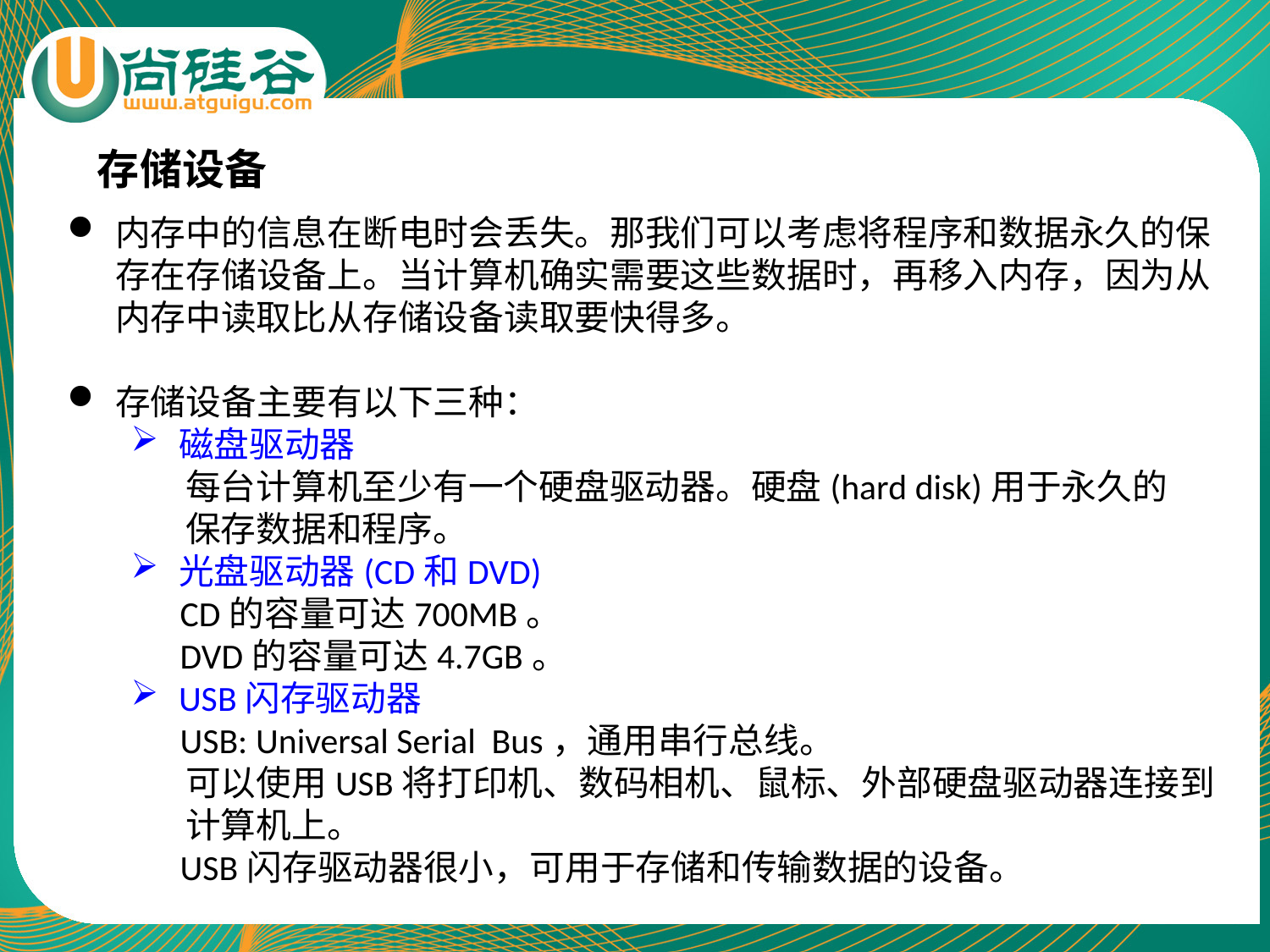

存储设备
内存中的信息在断电时会丢失。那我们可以考虑将程序和数据永久的保存在存储设备上。当计算机确实需要这些数据时，再移入内存，因为从内存中读取比从存储设备读取要快得多。

存储设备主要有以下三种：
磁盘驱动器
              每台计算机至少有一个硬盘驱动器。硬盘(hard disk)用于永久的
              保存数据和程序。
光盘驱动器(CD和DVD)
              CD的容量可达700MB。
              DVD的容量可达4.7GB。
USB闪存驱动器
              USB: Universal Serial  Bus，通用串行总线。
              可以使用USB将打印机、数码相机、鼠标、外部硬盘驱动器连接到
              计算机上。
              USB闪存驱动器很小，可用于存储和传输数据的设备。